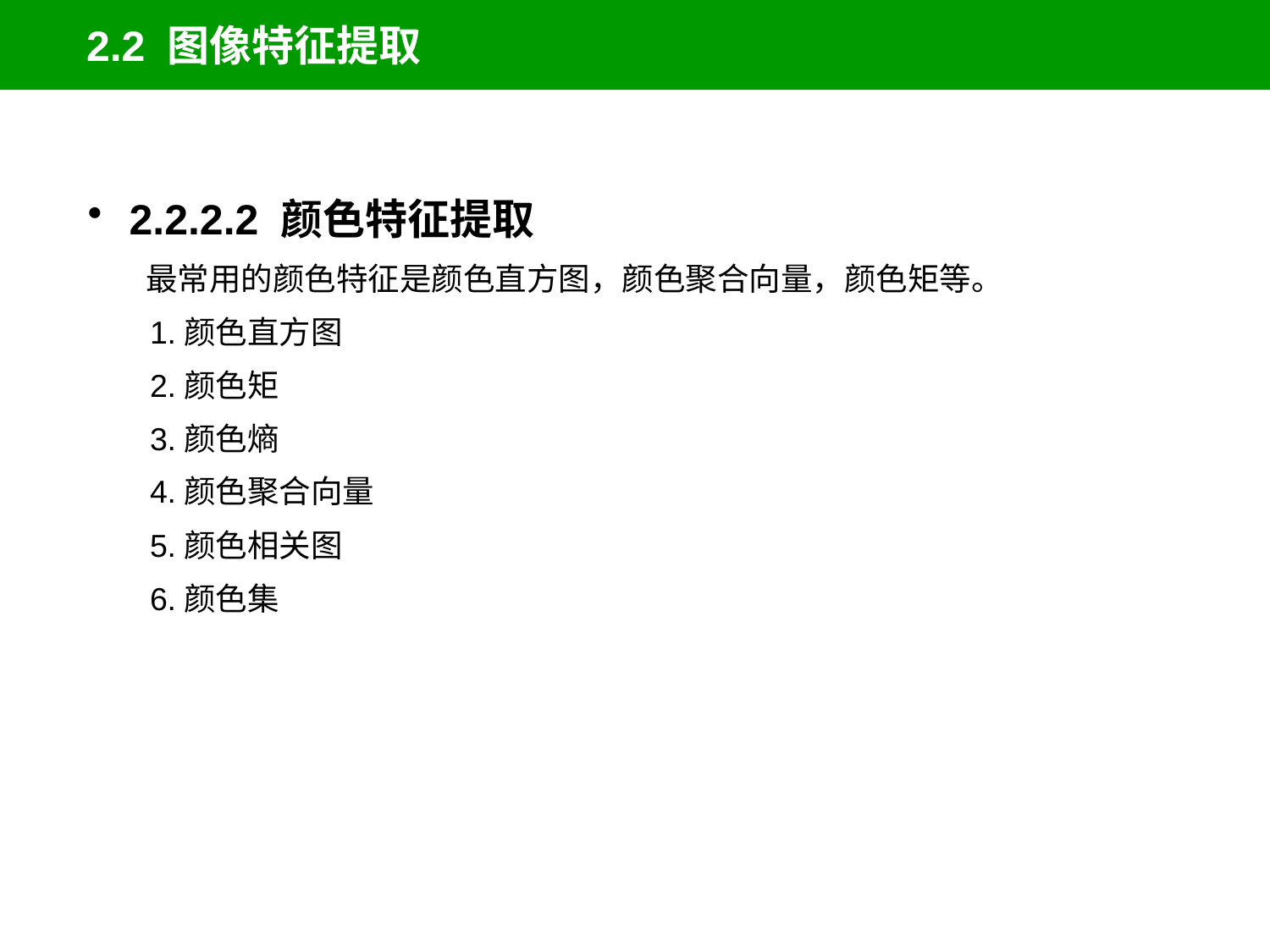

# 2.2 图像特征提取
2.2.2.2 颜色特征提取
       最常用的颜色特征是颜色直方图，颜色聚合向量，颜色矩等。
       1.颜色直方图
       2.颜色矩
       3.颜色熵
       4.颜色聚合向量
       5.颜色相关图
       6.颜色集